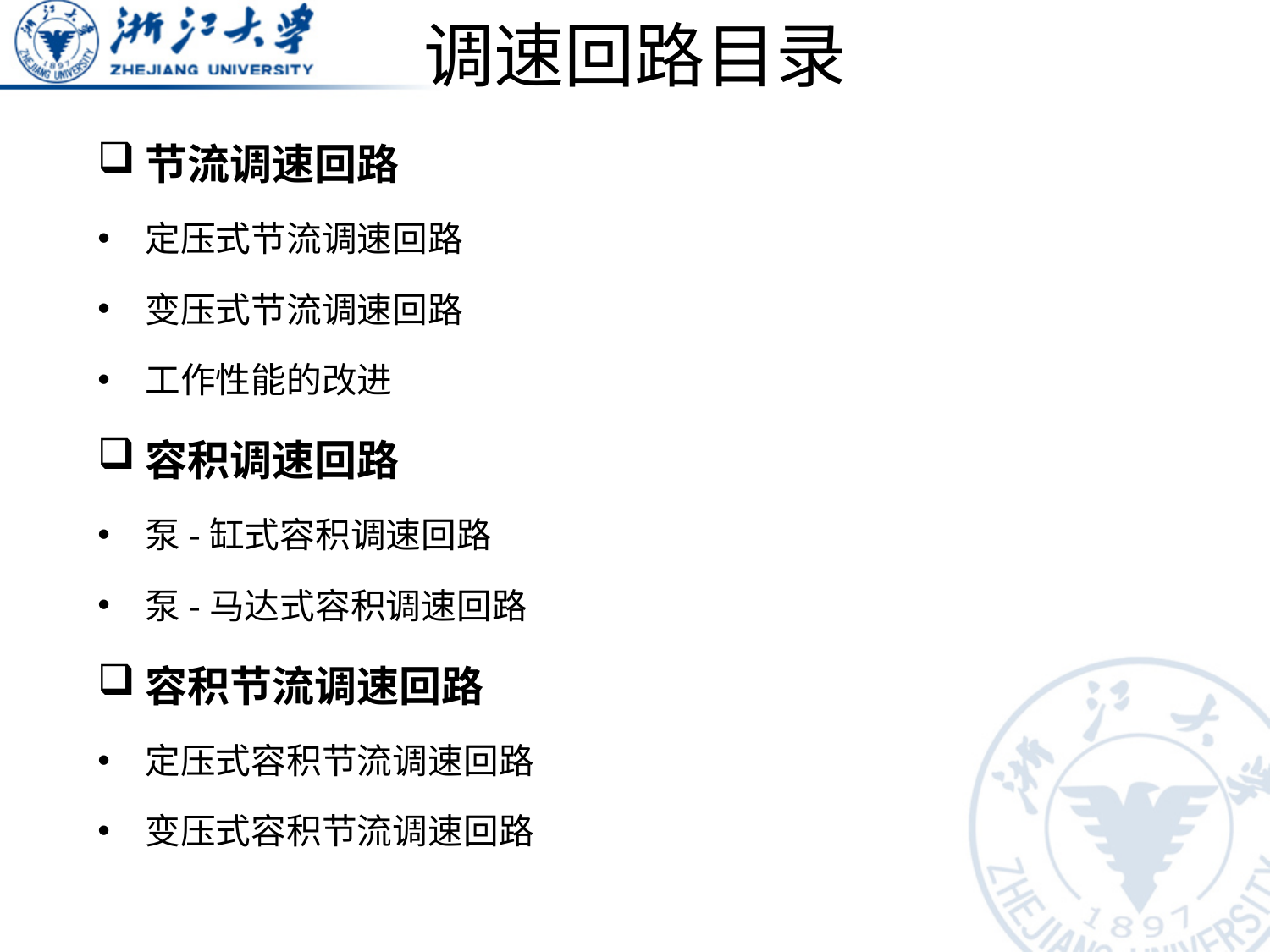

# 调速回路目录
节流调速回路
定压式节流调速回路
变压式节流调速回路
工作性能的改进
容积调速回路
泵-缸式容积调速回路
泵-马达式容积调速回路
容积节流调速回路
定压式容积节流调速回路
变压式容积节流调速回路